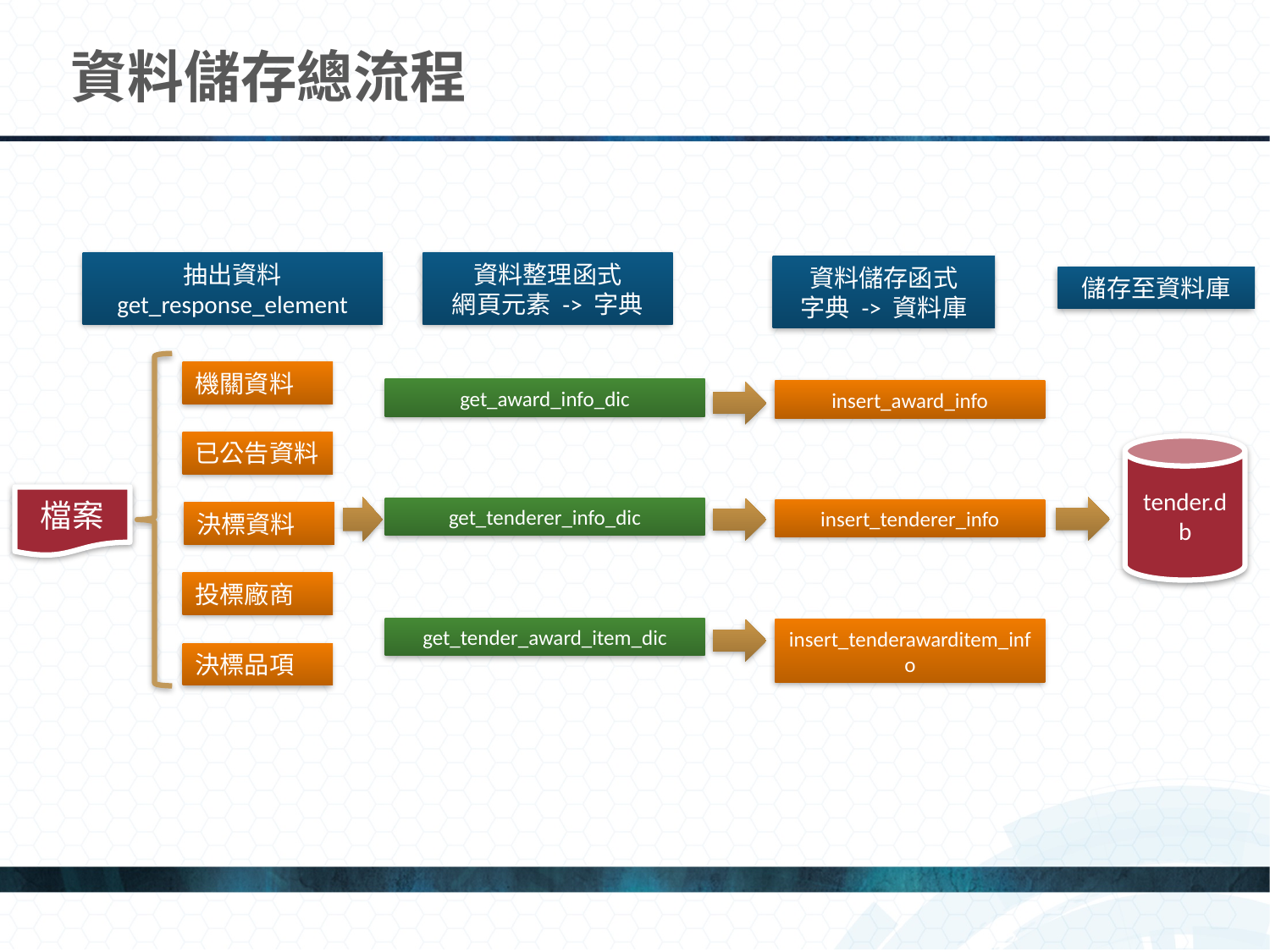

# 資料儲存總流程
抽出資料
get_response_element
資料整理函式
網頁元素 -> 字典
資料儲存函式
字典 -> 資料庫
儲存至資料庫

機關資料
get_award_info_dic
insert_award_info

已公告資料
tender.db
檔案

get_tenderer_info_dic

insert_tenderer_info
決標資料
投標廠商
get_tender_award_item_dic

insert_tenderawarditem_info
決標品項